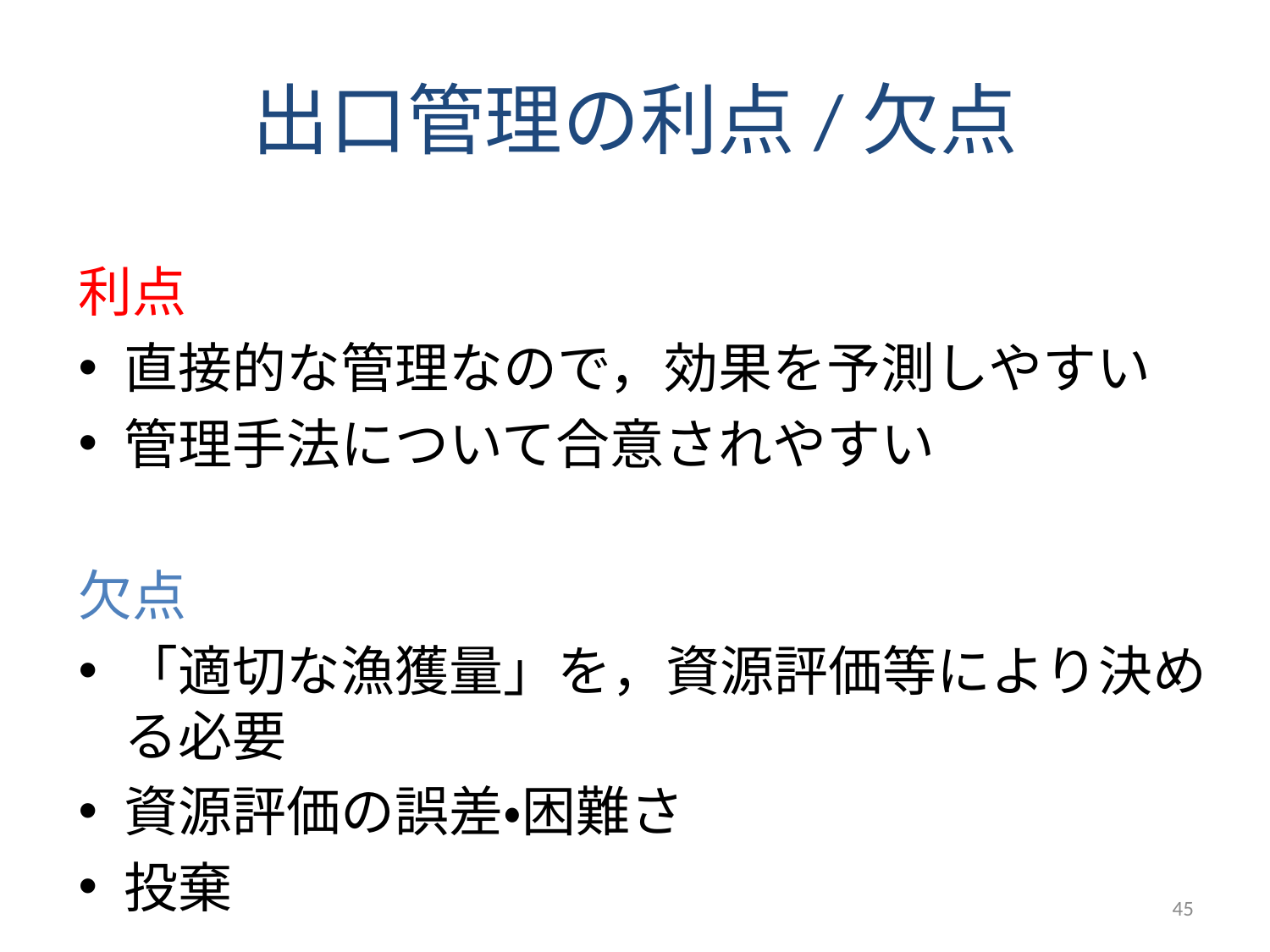

# 出口管理の利点/欠点

利点
直接的な管理なので，効果を予測しやすい
管理手法について合意されやすい

欠点
「適切な漁獲量」を，資源評価等により決める必要
資源評価の誤差・困難さ
投棄

45